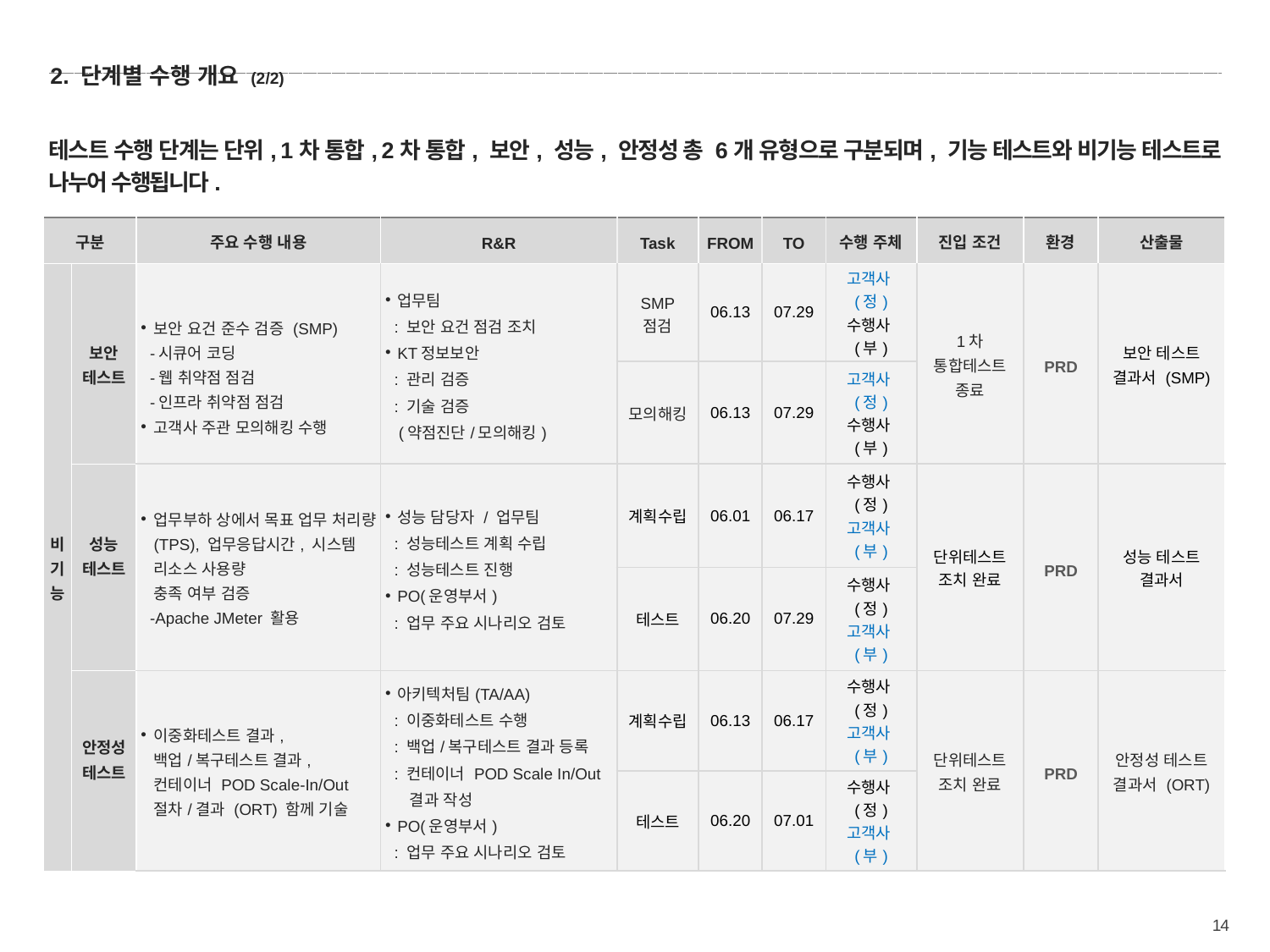

2. 단계별 수행 개요 (2/2)
테스트 수행 단계는 단위, 1차 통합, 2차 통합, 보안, 성능, 안정성 총 6개 유형으로 구분되며, 기능 테스트와 비기능 테스트로 나누어 수행됩니다.
| 구분 |  | 주요 수행 내용 | R&R | Task | FROM | TO | 수행 주체 | 진입 조건 | 환경 | 산출물 |
| --- | --- | --- | --- | --- | --- | --- | --- | --- | --- | --- |
| 비기 능 | 보안 테스트 | 보안 요건 준수 검증 (SMP) -시큐어 코딩 -웹 취약점 점검 -인프라 취약점 점검 고객사 주관 모의해킹 수행 | 업무팀 : 보안 요건 점검 조치 KT정보보안 : 관리 검증 : 기술 검증 (약점진단/모의해킹) | SMP 점검 | 06.13 | 07.29 | 고객사(정) 수행사(부) | 1차 통합테스트 종료 | PRD | 보안 테스트 결과서 (SMP) |
|  |  |  |  | 모의해킹 | 06.13 | 07.29 | 고객사(정) 수행사(부) |  |  |  |
|  | 성능 테스트 | 업무부하 상에서 목표 업무 처리량(TPS), 업무응답시간, 시스템 리소스 사용량 충족 여부 검증 -Apache JMeter 활용 | 성능 담당자 / 업무팀 : 성능테스트 계획 수립 : 성능테스트 진행 PO(운영부서) : 업무 주요 시나리오 검토 | 계획수립 | 06.01 | 06.17 | 수행사(정) 고객사(부) | 단위테스트 조치 완료 | PRD | 성능 테스트 결과서 |
|  |  |  |  | 테스트 | 06.20 | 07.29 | 수행사(정) 고객사(부) |  |  |  |
|  | 안정성 테스트 | 이중화테스트 결과, 백업/복구테스트 결과, 컨테이너 POD Scale-In/Out 절차/결과 (ORT) 함께 기술 | 아키텍처팀(TA/AA) : 이중화테스트 수행 : 백업/복구테스트 결과 등록 : 컨테이너 POD Scale In/Out 결과 작성 PO(운영부서) : 업무 주요 시나리오 검토 | 계획수립 | 06.13 | 06.17 | 수행사(정) 고객사(부) | 단위테스트 조치 완료 | PRD | 안정성 테스트 결과서 (ORT) |
|  |  |  |  | 테스트 | 06.20 | 07.01 | 수행사(정) 고객사(부) |  |  |  |